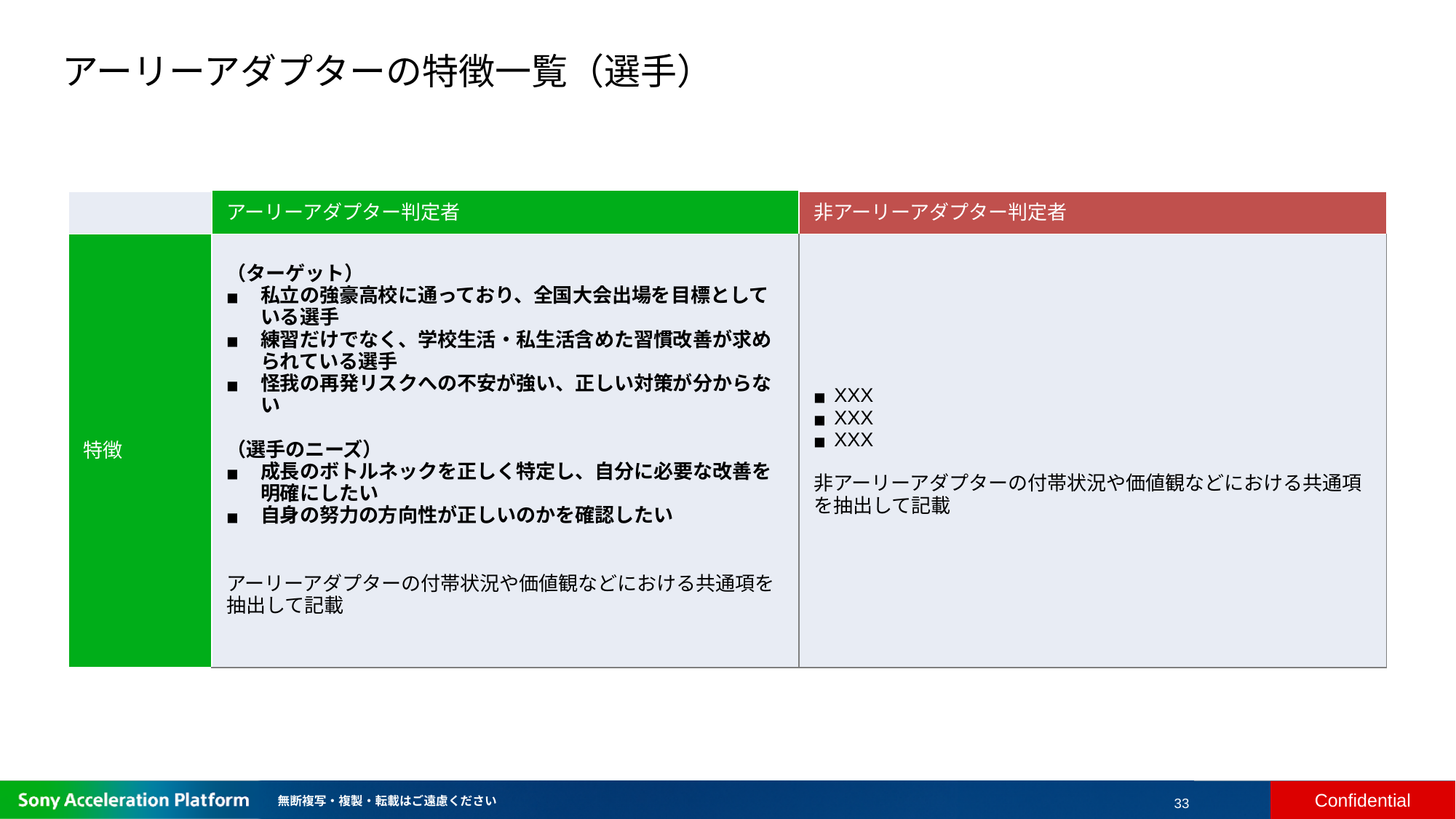

# アーリーアダプターの特徴一覧（選手）
|  | アーリーアダプター判定者 | 非アーリーアダプター判定者 |
| --- | --- | --- |
| 特徴 | （ターゲット） 私立の強豪高校に通っており、全国大会出場を目標としている選手 練習だけでなく、学校生活・私生活含めた習慣改善が求められている選手 怪我の再発リスクへの不安が強い、正しい対策が分からない （選手のニーズ） 成長のボトルネックを正しく特定し、自分に必要な改善を明確にしたい 自身の努力の方向性が正しいのかを確認したい アーリーアダプターの付帯状況や価値観などにおける共通項を抽出して記載 | XXX XXX XXX 非アーリーアダプターの付帯状況や価値観などにおける共通項を抽出して記載 |